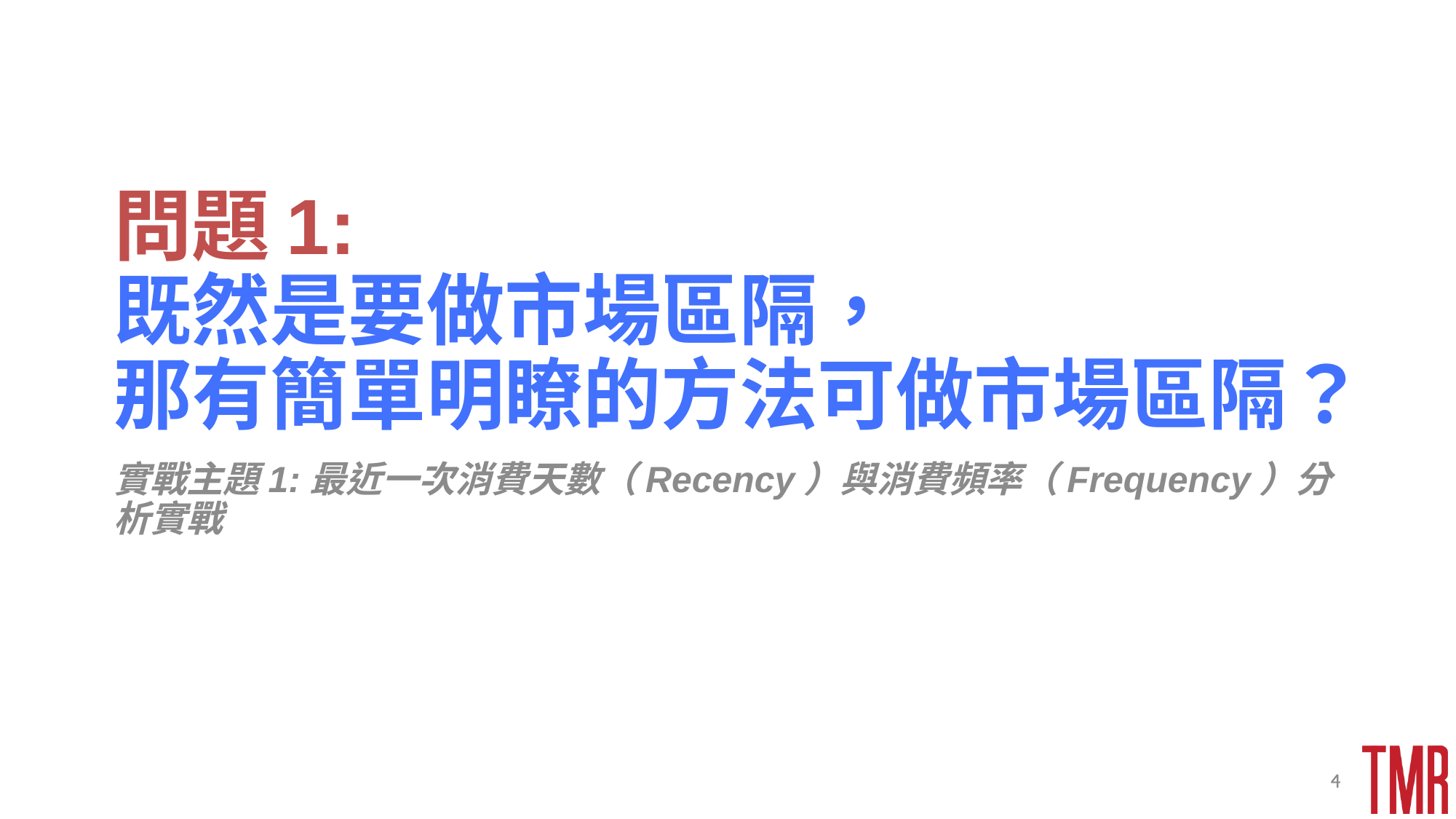

# 問題1: 既然是要做市場區隔， 那有簡單明瞭的方法可做市場區隔？
實戰主題1:最近一次消費天數（Recency）與消費頻率（Frequency）分析實戰
4